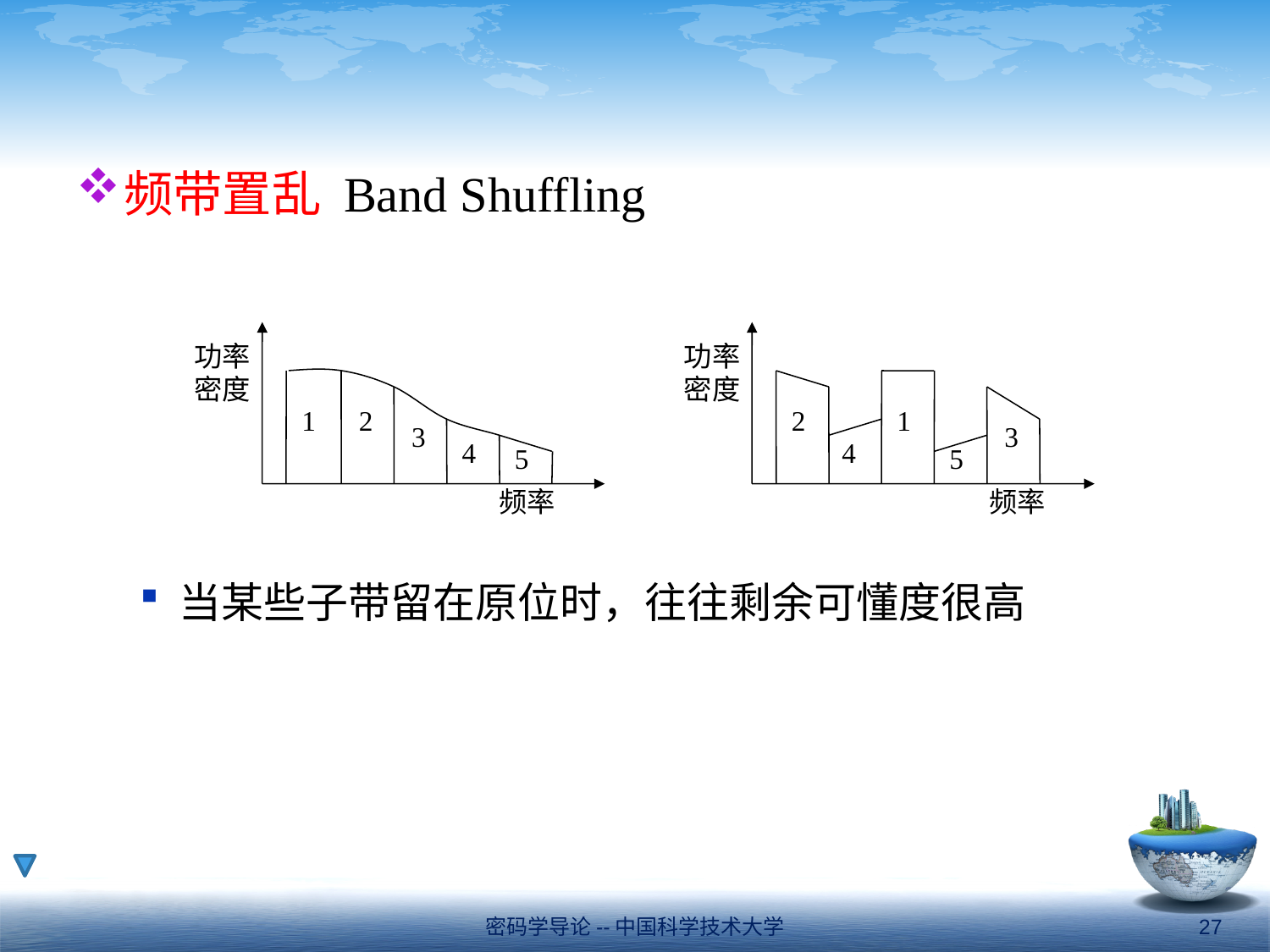

#
频带置乱 Band Shuffling

当某些子带留在原位时，往往剩余可懂度很高

功率密度
功率密度

1
2
2
1

3

3

4

4

5
5

频率

频率

密码学导论--中国科学技术大学
27